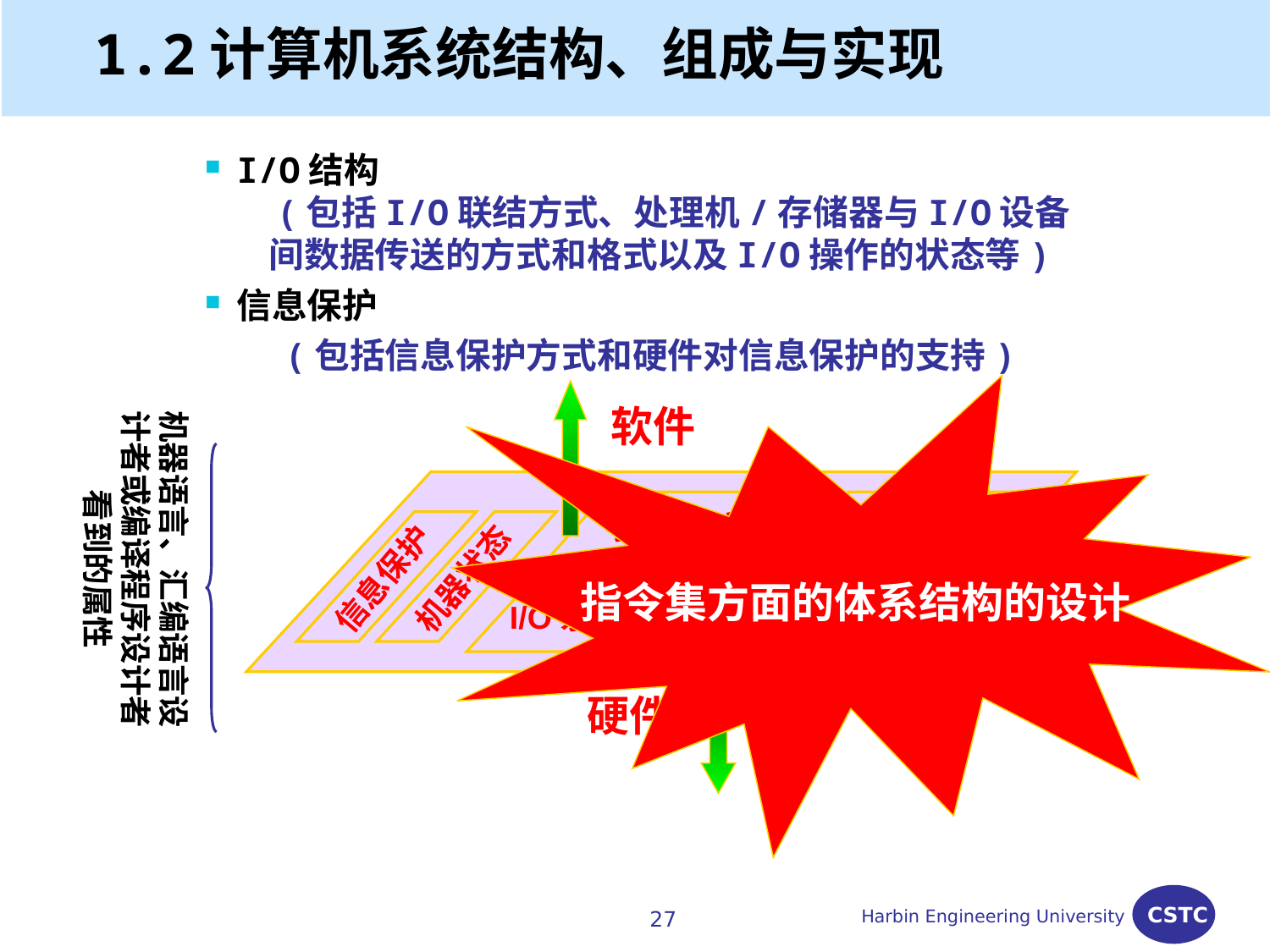

# 1.2计算机系统结构、组成与实现
I/O结构
    (包括I/O联结方式、处理机/存储器与I/O设备
    间数据传送的方式和格式以及I/O操作的状态等)
信息保护
    (包括信息保护方式和硬件对信息保护的支持)

指令集方面的体系结构的设计

软件
机器语言、汇编语言设计者或编译程序设计者看到的属性

信息保护

机器状态
指令系统
存储系统

中断系统
I/O系统

硬件
27
Harbin Engineering University